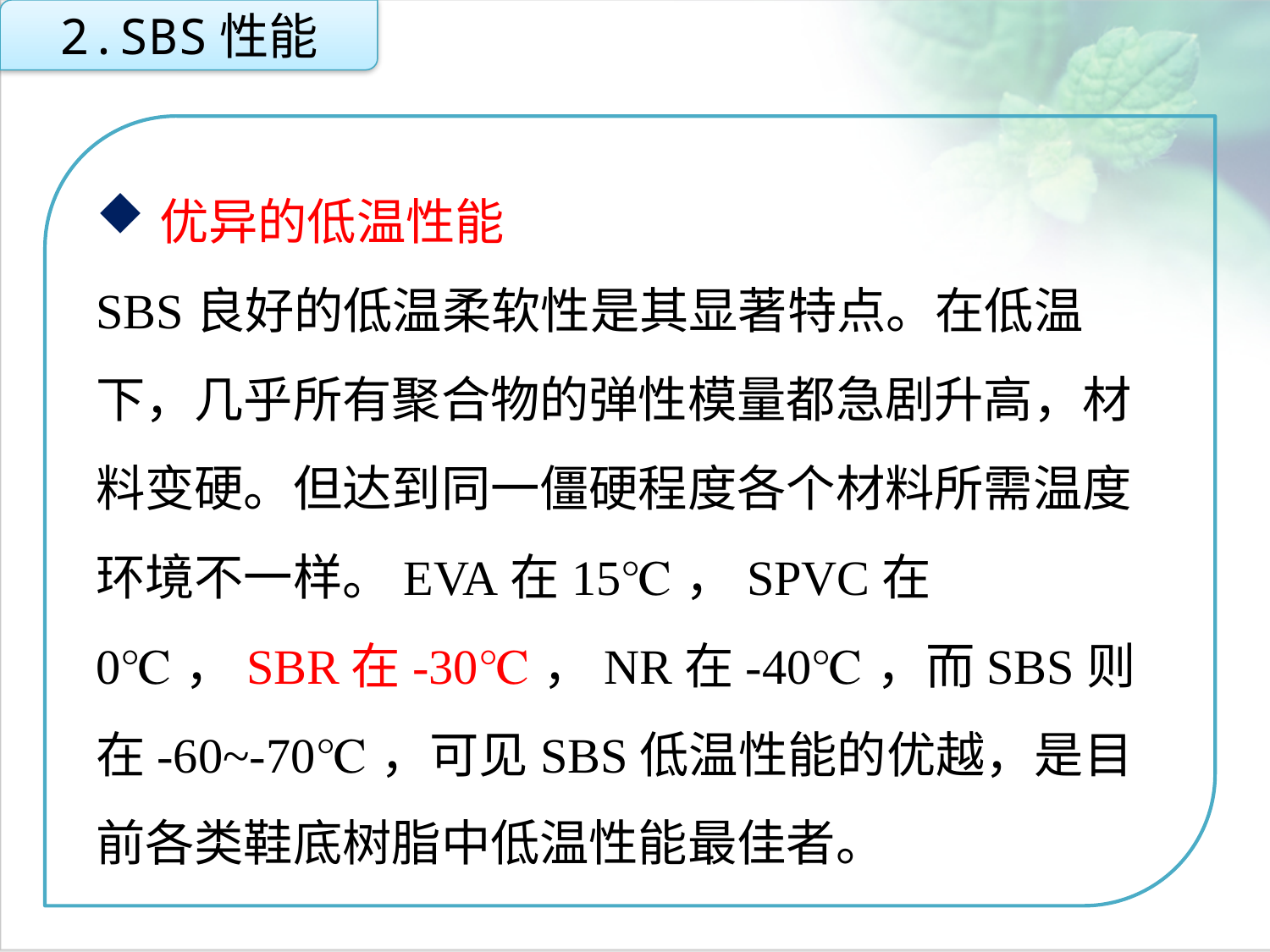

2.SBS性能
优异的低温性能
SBS良好的低温柔软性是其显著特点。在低温下，几乎所有聚合物的弹性模量都急剧升高，材料变硬。但达到同一僵硬程度各个材料所需温度环境不一样。EVA在15℃，SPVC在0℃，SBR在-30℃，NR在-40℃，而SBS则在-60~-70℃，可见SBS低温性能的优越，是目前各类鞋底树脂中低温性能最佳者。
点击添加文本
点击添加文本
点击添加文本
点击添加文本